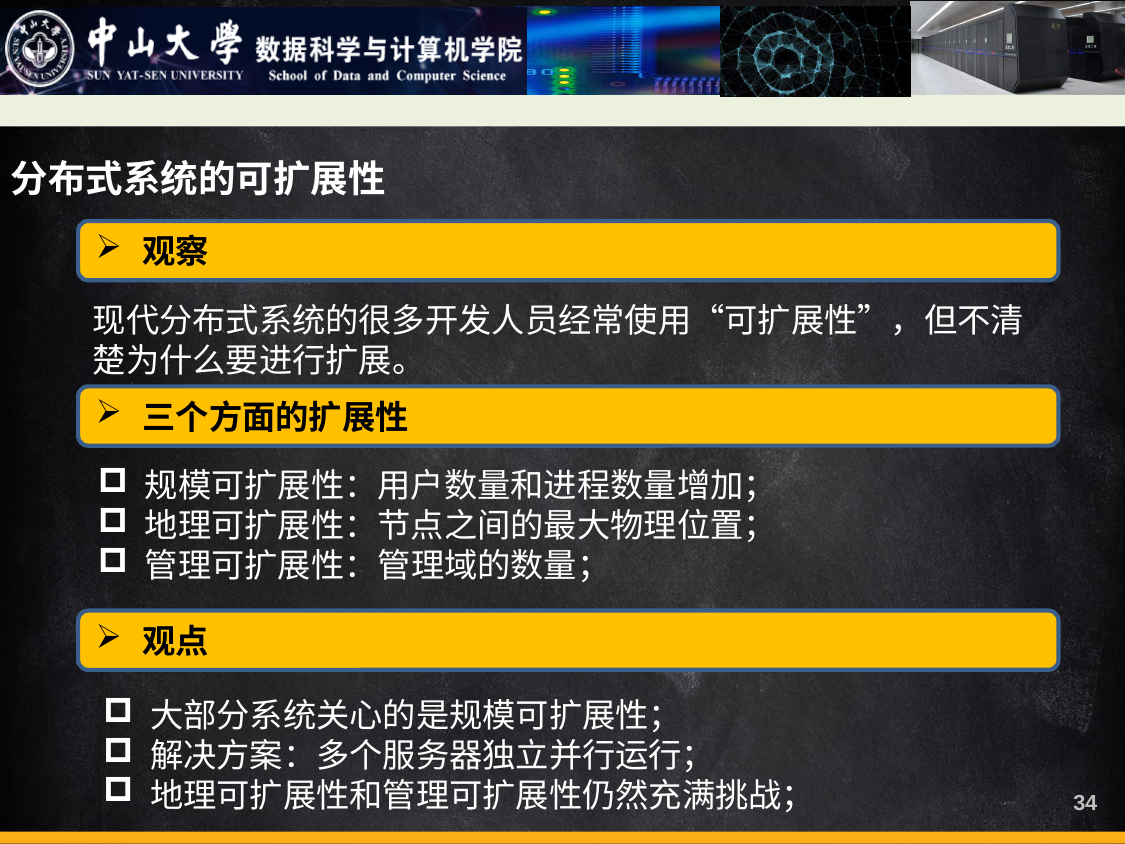

分布式系统的可扩展性
观察
现代分布式系统的很多开发人员经常使用“可扩展性”，但不清楚为什么要进行扩展。
三个方面的扩展性
规模可扩展性：用户数量和进程数量增加；
地理可扩展性：节点之间的最大物理位置；
管理可扩展性：管理域的数量；
观点
大部分系统关心的是规模可扩展性；
解决方案：多个服务器独立并行运行；
地理可扩展性和管理可扩展性仍然充满挑战；